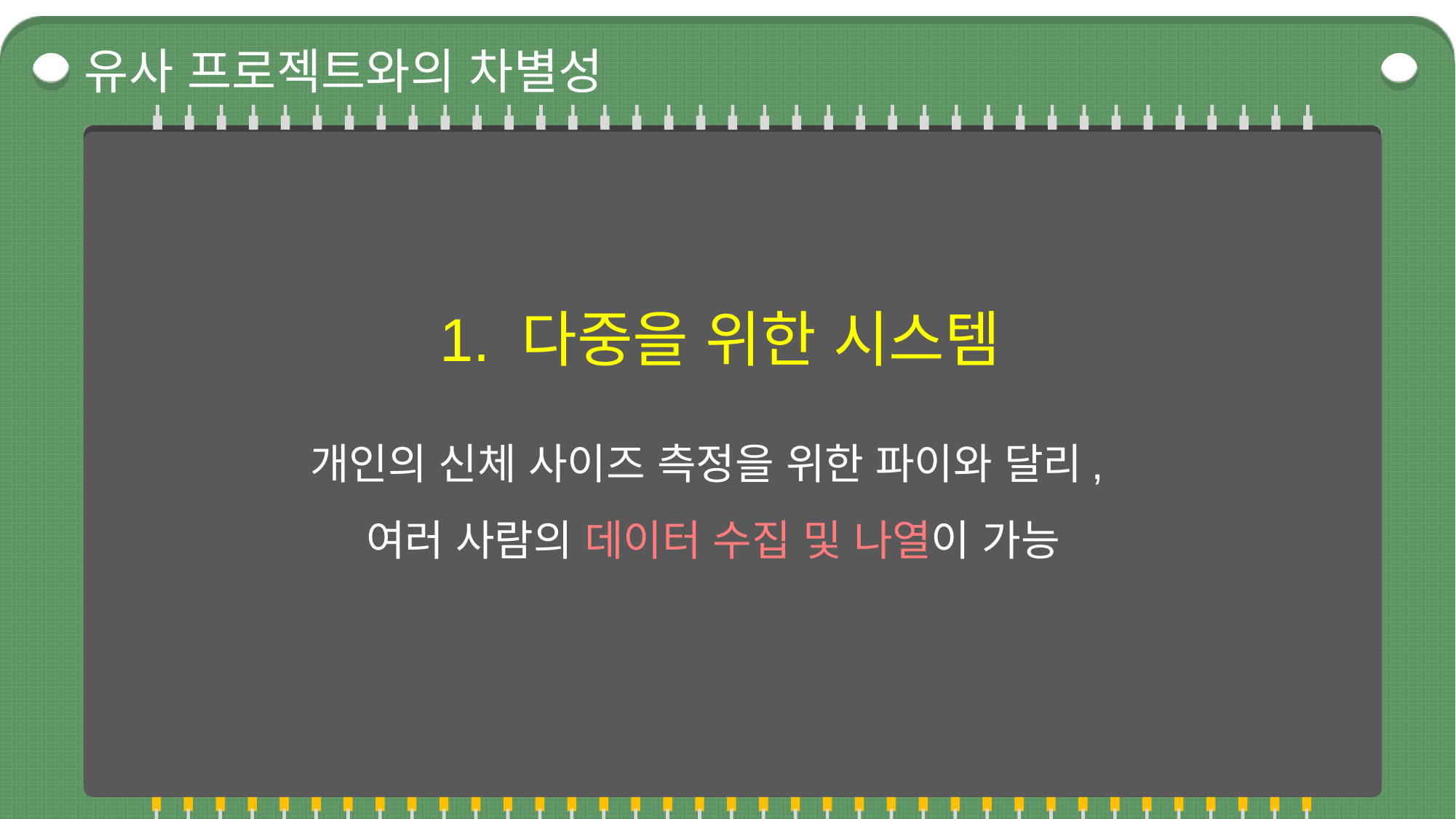

유사 프로젝트와의 차별성

### Chart

| Category |
|---|
1. 다중을 위한 시스템
개인의 신체 사이즈 측정을 위한 파이와 달리,
여러 사람의 데이터 수집 및 나열이 가능